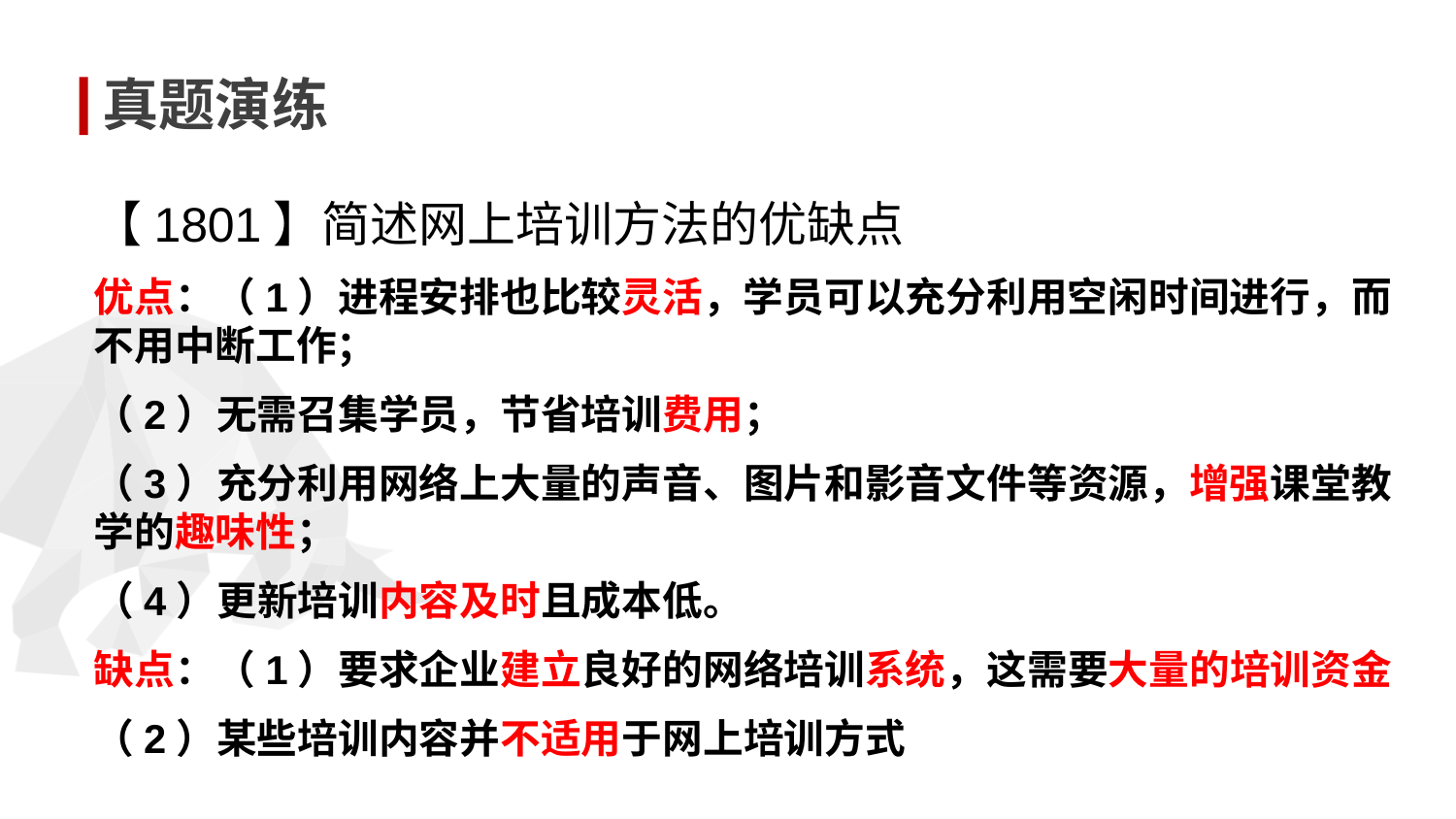

真题演练
【1801】简述网上培训方法的优缺点
优点：（1）进程安排也比较灵活，学员可以充分利用空闲时间进行，而不用中断工作；
（2）无需召集学员，节省培训费用；
（3）充分利用网络上大量的声音、图片和影音文件等资源，增强课堂教学的趣味性；
（4）更新培训内容及时且成本低。
缺点：（1）要求企业建立良好的网络培训系统，这需要大量的培训资金
（2）某些培训内容并不适用于网上培训方式